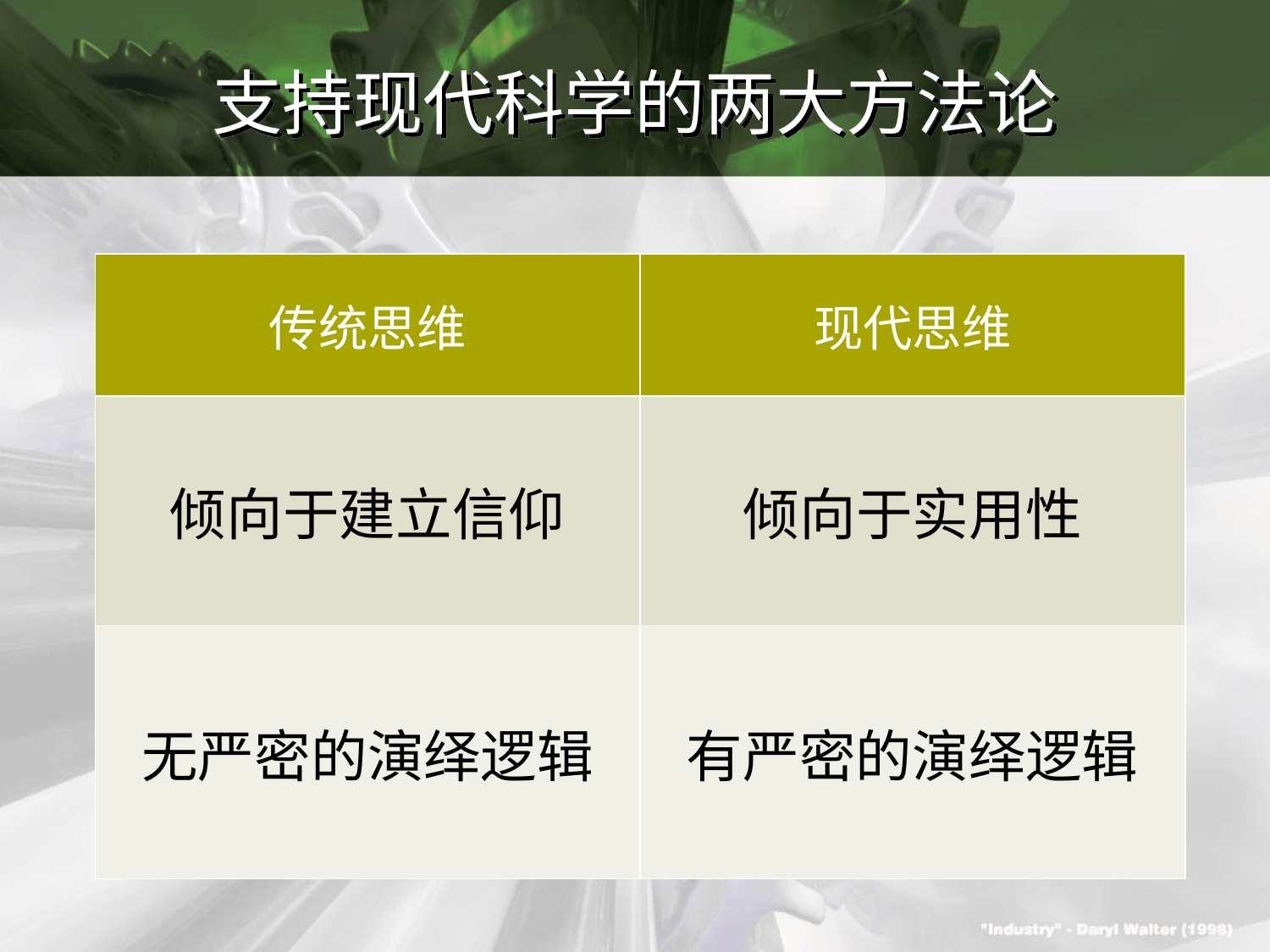

# 支持现代科学的两大方法论
| 传统思维 | 现代思维 |
| --- | --- |
| 倾向于建立信仰 | 倾向于实用性 |
| 无严密的演绎逻辑 | 有严密的演绎逻辑 |